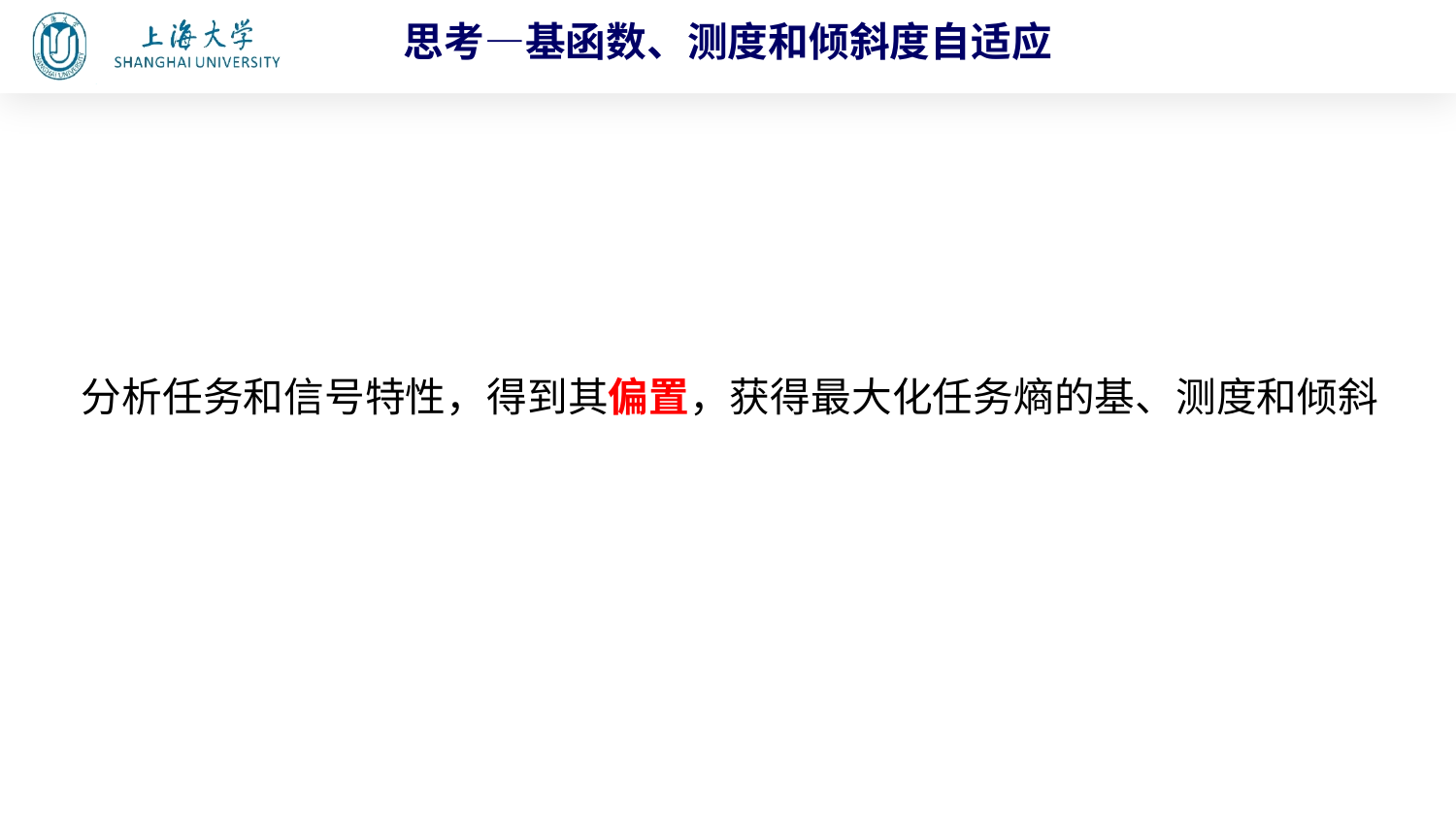

思考—基函数、测度和倾斜度自适应
分析任务和信号特性，得到其偏置，获得最大化任务熵的基、测度和倾斜